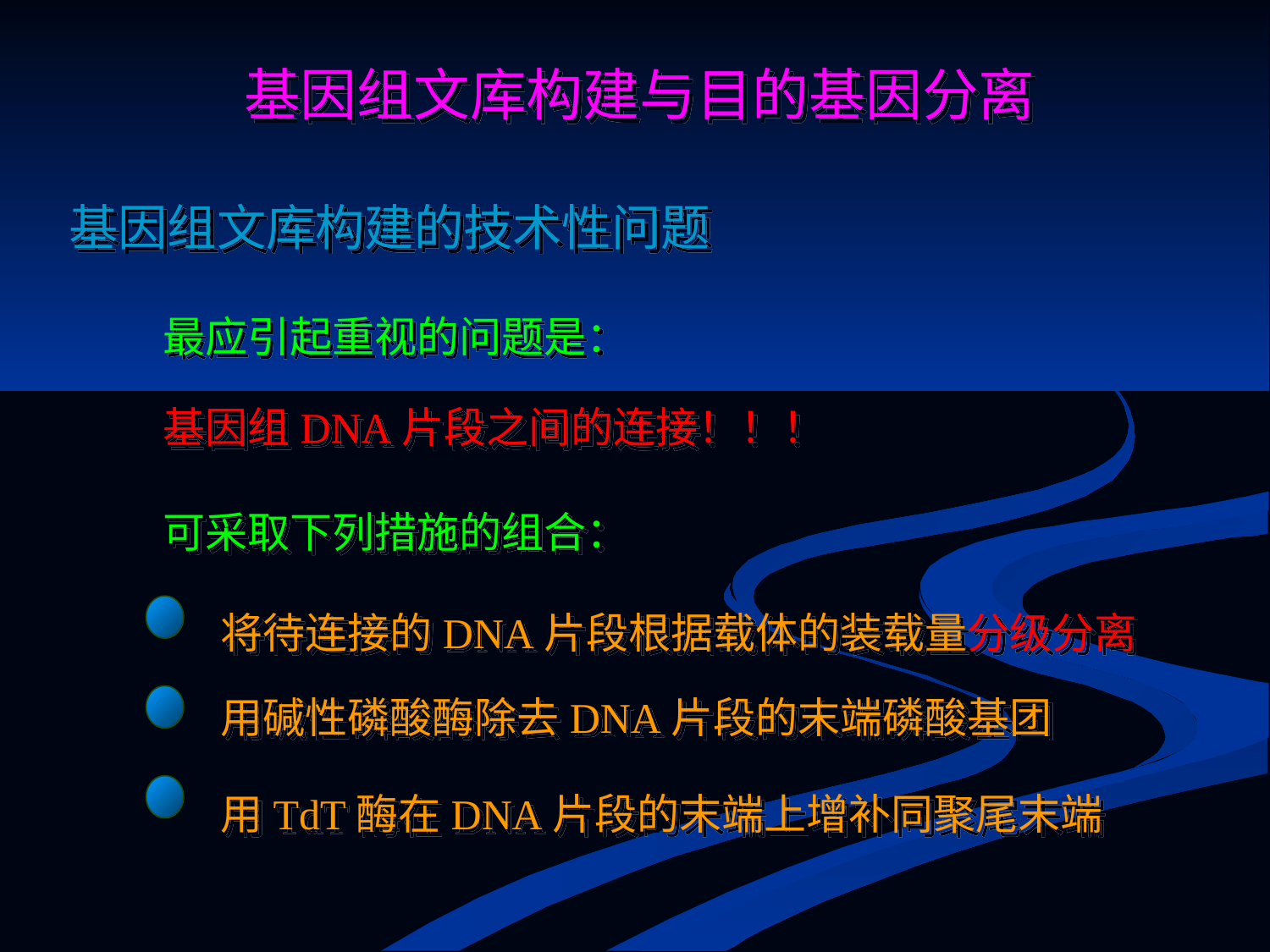

基因组文库构建与目的基因分离
基因组文库构建的技术性问题
最应引起重视的问题是：
基因组DNA片段之间的连接！！！
可采取下列措施的组合：
将待连接的DNA片段根据载体的装载量分级分离

用碱性磷酸酶除去DNA片段的末端磷酸基团

用TdT酶在DNA片段的末端上增补同聚尾末端